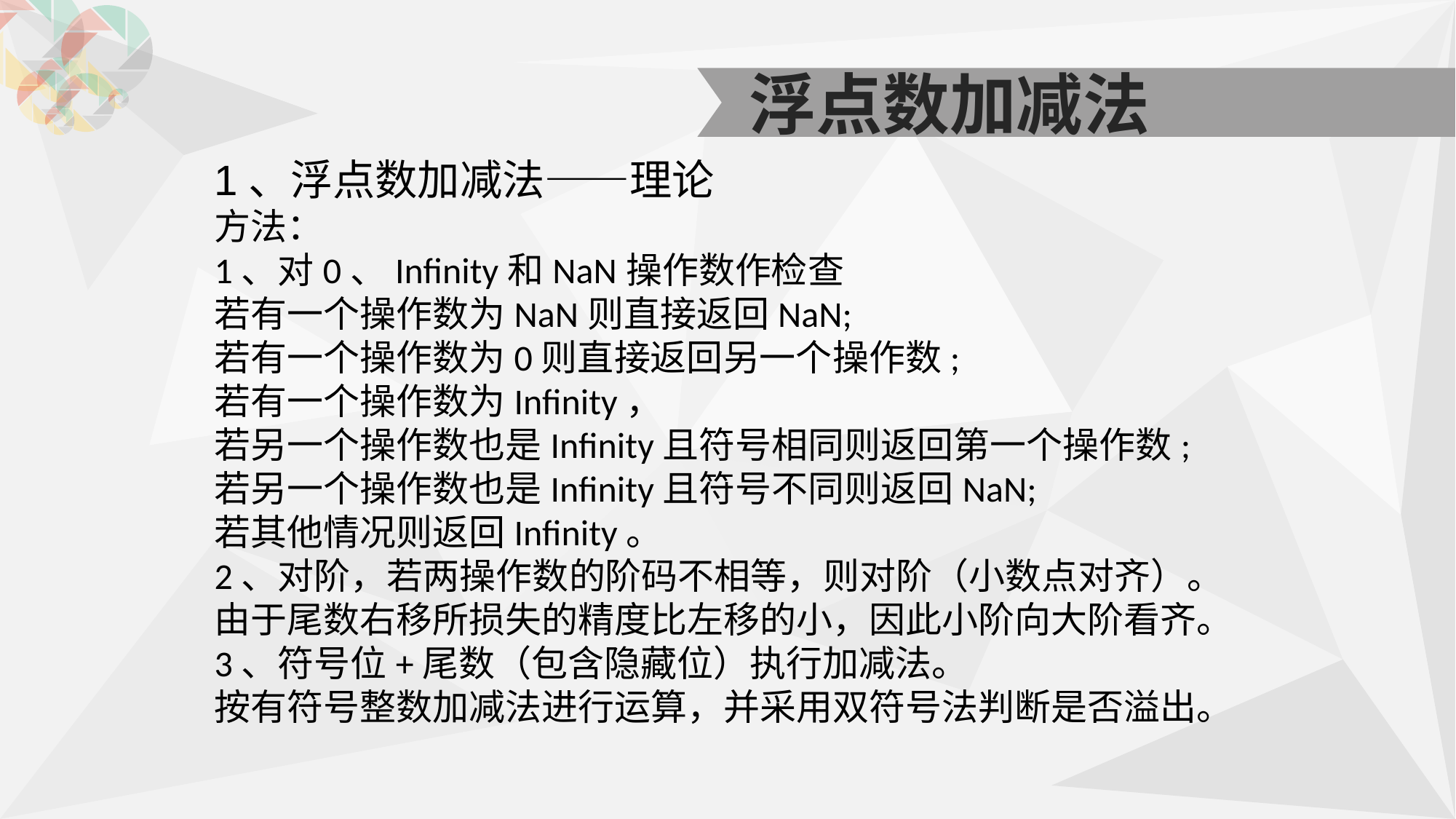

浮点数加减法

1、浮点数加减法——理论
方法：
1、对0、Infinity和NaN操作数作检查
若有一个操作数为NaN则直接返回NaN;
若有一个操作数为0则直接返回另一个操作数;
若有一个操作数为Infinity，
若另一个操作数也是Infinity且符号相同则返回第一个操作数;
若另一个操作数也是Infinity且符号不同则返回NaN;
若其他情况则返回Infinity。
2、对阶，若两操作数的阶码不相等，则对阶（小数点对齐）。
由于尾数右移所损失的精度比左移的小，因此小阶向大阶看齐。
3、符号位+尾数（包含隐藏位）执行加减法。
按有符号整数加减法进行运算，并采用双符号法判断是否溢出。